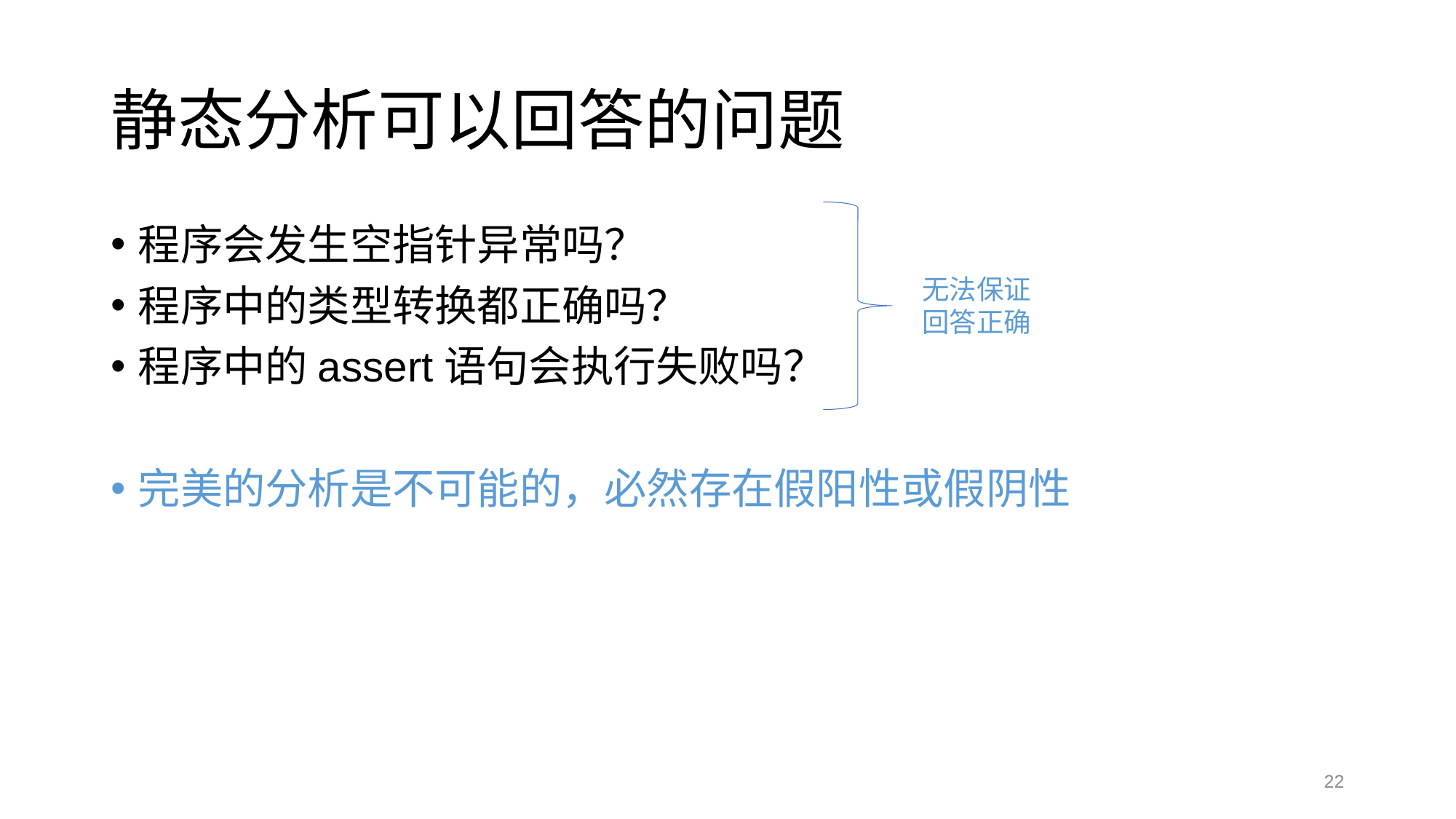

# 静态分析可以回答的问题

程序会发生空指针异常吗？
程序中的类型转换都正确吗？
程序中的assert语句会执行失败吗？

完美的分析是不可能的，必然存在假阳性或假阴性
无法保证回答正确
22